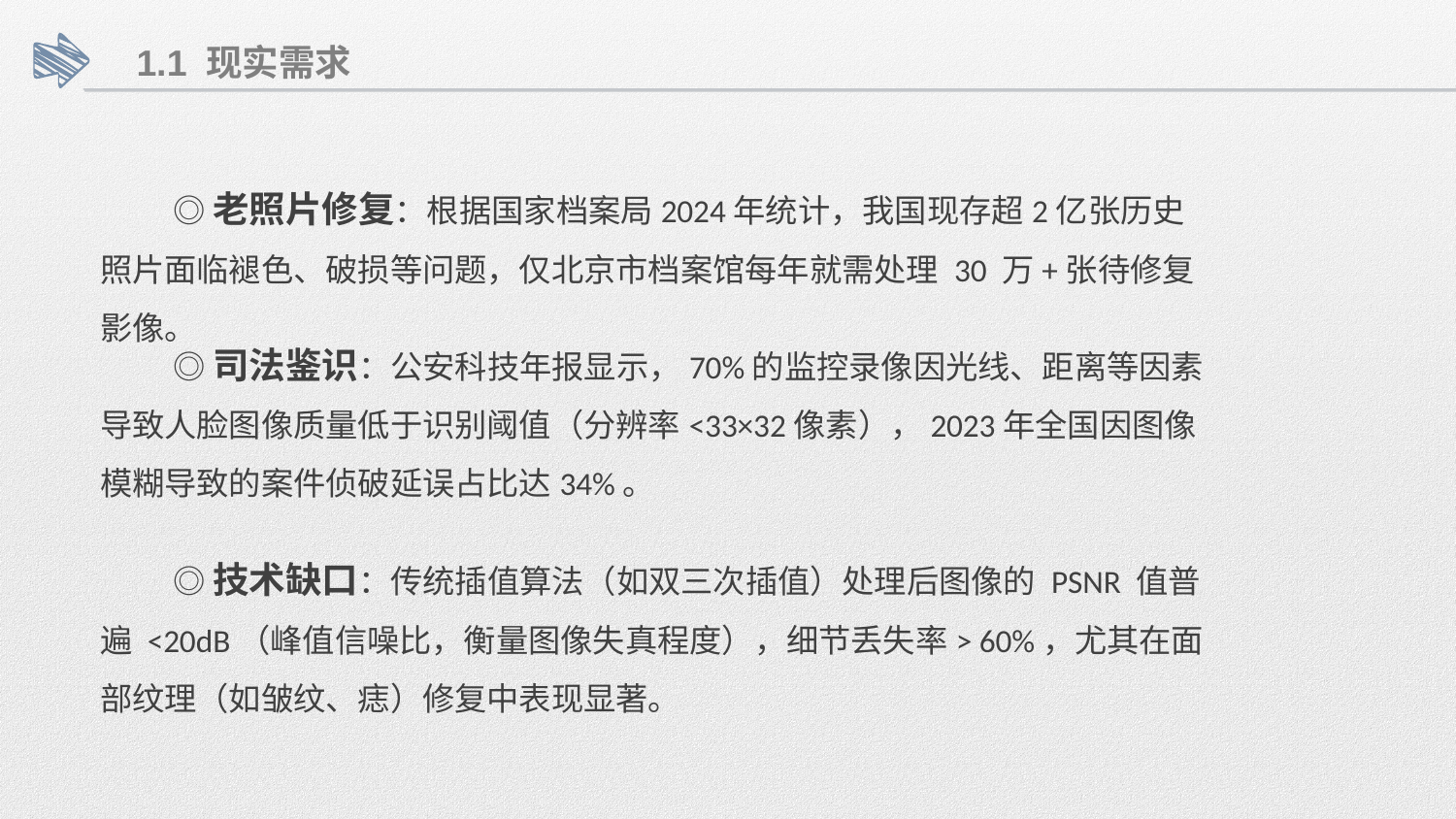

1.1 现实需求
◎老照片修复：根据国家档案局2024年统计，我国现存超2亿张历史照片面临褪色、破损等问题，仅北京市档案馆每年就需处理 30 万+张待修复影像。
◎司法鉴识：公安科技年报显示，70%的监控录像因光线、距离等因素导致人脸图像质量低于识别阈值（分辨率<33×32像素），2023年全国因图像模糊导致的案件侦破延误占比达34%。
◎技术缺口：传统插值算法（如双三次插值）处理后图像的 PSNR 值普遍 <20dB（峰值信噪比，衡量图像失真程度），细节丢失率> 60%，尤其在面部纹理（如皱纹、痣）修复中表现显著。